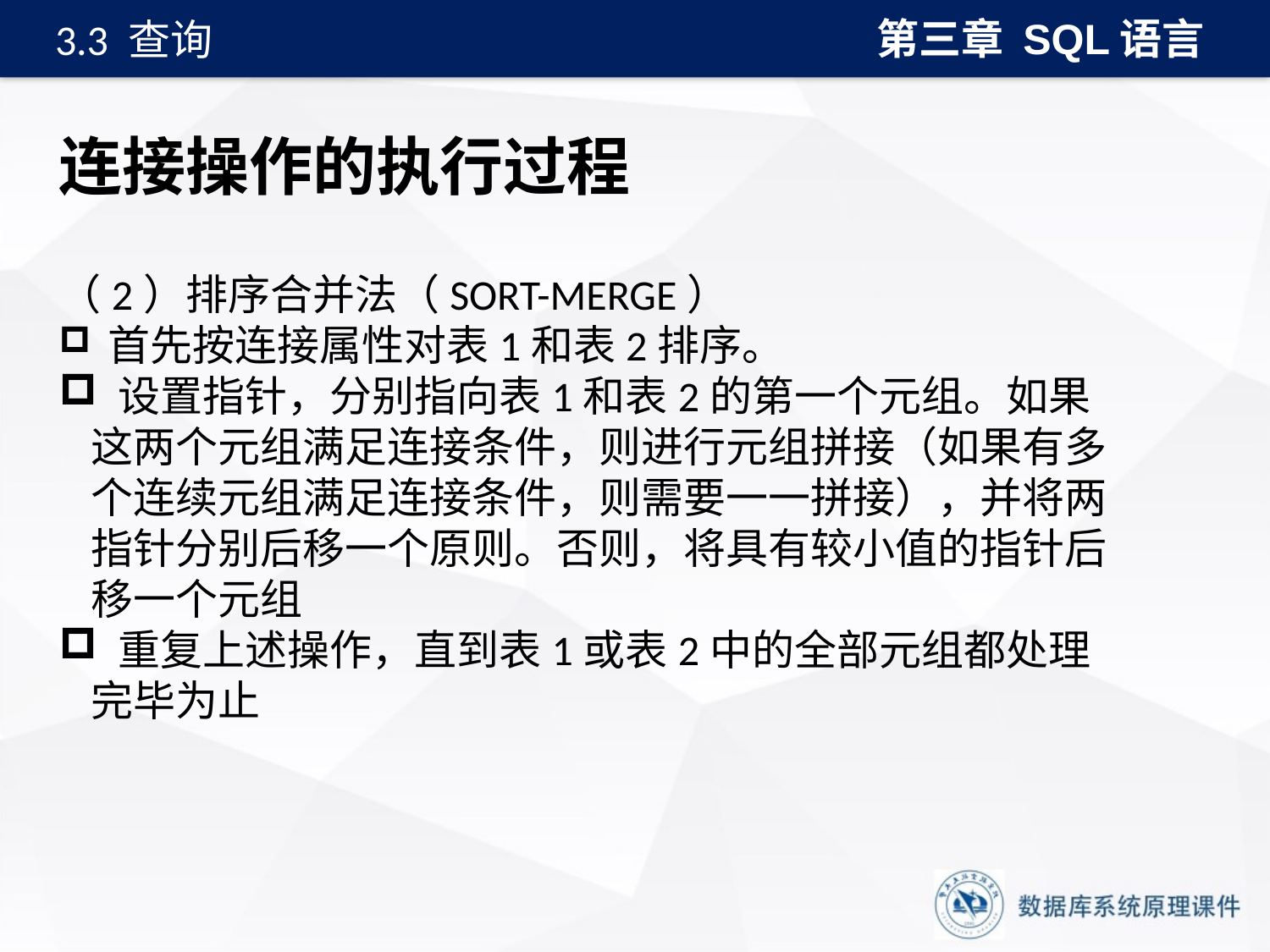

第三章 SQL语言
3.3 查询
# 连接操作的执行过程
（2）排序合并法（SORT-MERGE）
 首先按连接属性对表1和表2排序。
 设置指针，分别指向表1和表2的第一个元组。如果这两个元组满足连接条件，则进行元组拼接（如果有多个连续元组满足连接条件，则需要一一拼接），并将两指针分别后移一个原则。否则，将具有较小值的指针后移一个元组
 重复上述操作，直到表1或表2中的全部元组都处理完毕为止